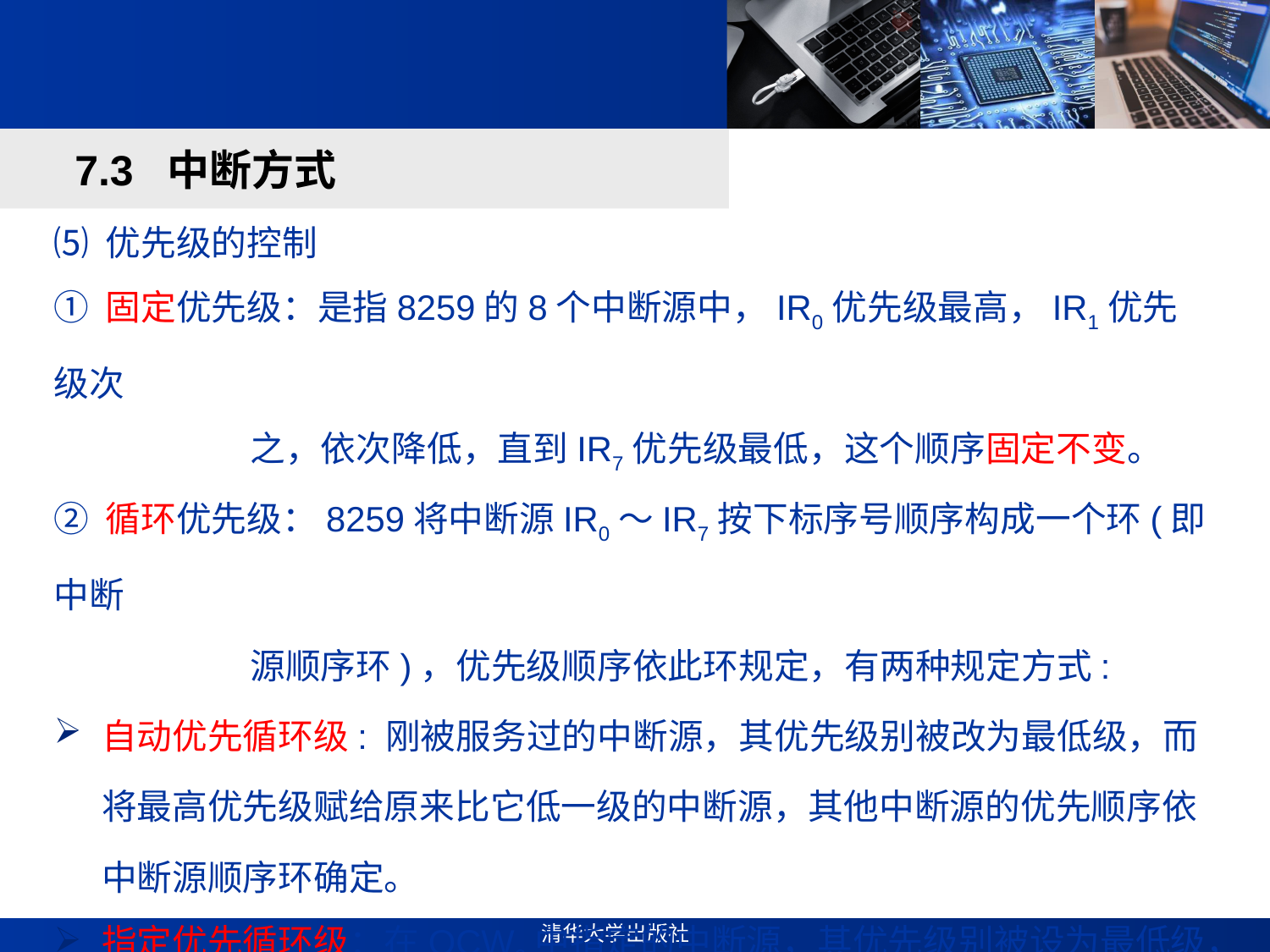

#
7.3  中断方式
⑸ 优先级的控制
① 固定优先级：是指8259的8个中断源中，IR0优先级最高，IR1优先级次
                        之，依次降低，直到IR7优先级最低，这个顺序固定不变。
② 循环优先级：8259将中断源IR0～IR7按下标序号顺序构成一个环(即中断
                        源顺序环)，优先级顺序依此环规定，有两种规定方式:
自动优先循环级: 刚被服务过的中断源，其优先级别被改为最低级，而将最高优先级赋给原来比它低一级的中断源，其他中断源的优先顺序依中断源顺序环确定。
指定优先循环级：在OCW2中指定的中断源，其优先级别被设为最低级，
    其他中断源的优先顺序依中断源顺序环确定。